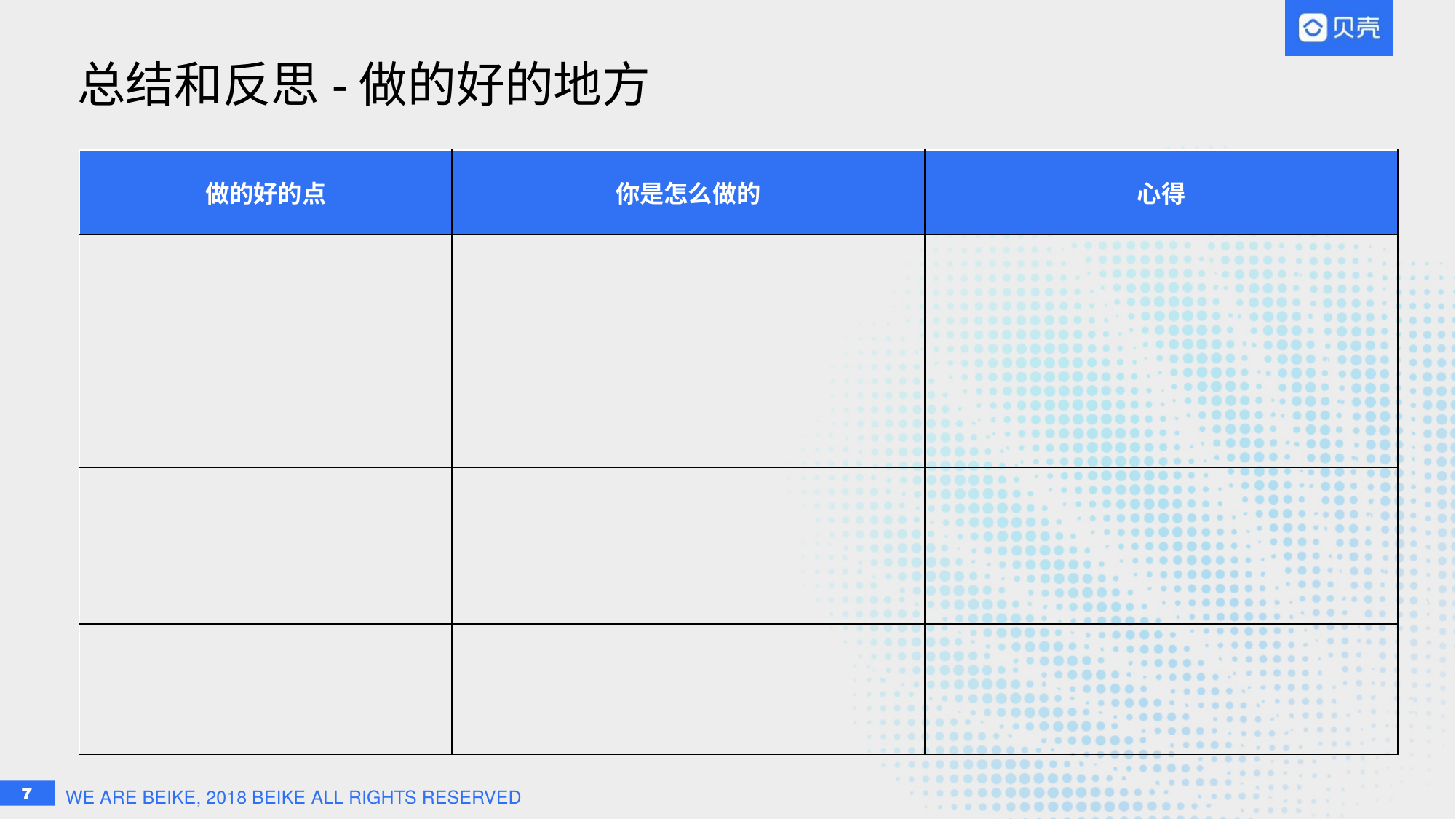

# 总结和反思-做的好的地方
| 做的好的点 | 你是怎么做的 | 心得 |
| --- | --- | --- |
|  |  |  |
|  |  |  |
|  |  |  |